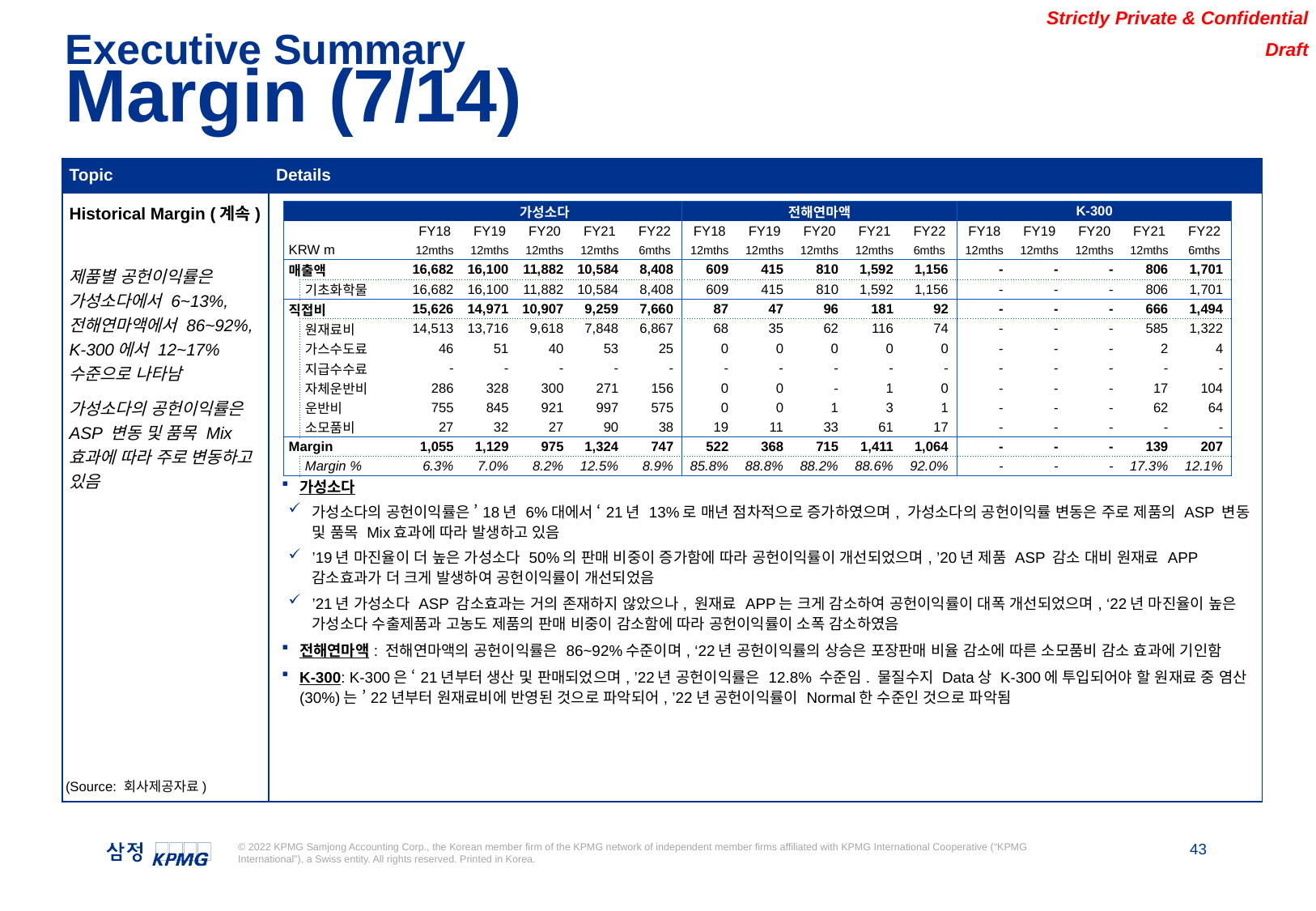

Executive Summary
Margin (7/14)
| Topic | Details |
| --- | --- |
| Historical Margin (계속) 제품별 공헌이익률은 가성소다에서 6~13%, 전해연마액에서 86~92%, K-300에서 12~17% 수준으로 나타남 가성소다의 공헌이익률은 ASP 변동 및 품목 Mix 효과에 따라 주로 변동하고 있음 | 가성소다 가성소다의 공헌이익률은 ’18년 6%대에서 ‘21년 13%로 매년 점차적으로 증가하였으며, 가성소다의 공헌이익률 변동은 주로 제품의 ASP 변동 및 품목 Mix효과에 따라 발생하고 있음 ’19년 마진율이 더 높은 가성소다 50%의 판매 비중이 증가함에 따라 공헌이익률이 개선되었으며, ’20년 제품 ASP 감소 대비 원재료 APP 감소효과가 더 크게 발생하여 공헌이익률이 개선되었음 ’21년 가성소다 ASP 감소효과는 거의 존재하지 않았으나, 원재료 APP는 크게 감소하여 공헌이익률이 대폭 개선되었으며, ‘22년 마진율이 높은 가성소다 수출제품과 고농도 제품의 판매 비중이 감소함에 따라 공헌이익률이 소폭 감소하였음 전해연마액: 전해연마액의 공헌이익률은 86~92%수준이며, ‘22년 공헌이익률의 상승은 포장판매 비율 감소에 따른 소모품비 감소 효과에 기인함 K-300: K-300은 ‘21년부터 생산 및 판매되었으며, ’22년 공헌이익률은 12.8% 수준임. 물질수지 Data상 K-300에 투입되어야 할 원재료 중 염산(30%)는 ’22년부터 원재료비에 반영된 것으로 파악되어, ’22년 공헌이익률이 Normal한 수준인 것으로 파악됨 |
|  |  |  | 가성소다 |  |  |  |  | 전해연마액 |  |  |  |  | K-300 |  |  |  |  |
| --- | --- | --- | --- | --- | --- | --- | --- | --- | --- | --- | --- | --- | --- | --- | --- | --- | --- |
|  |  |  | FY18 | FY19 | FY20 | FY21 | FY22 | FY18 | FY19 | FY20 | FY21 | FY22 | FY18 | FY19 | FY20 | FY21 | FY22 |
| KRW m |  |  | 12mths | 12mths | 12mths | 12mths | 6mths | 12mths | 12mths | 12mths | 12mths | 6mths | 12mths | 12mths | 12mths | 12mths | 6mths |
| 매출액 |  |  | 16,682 | 16,100 | 11,882 | 10,584 | 8,408 | 609 | 415 | 810 | 1,592 | 1,156 | - | - | - | 806 | 1,701 |
|  | 기초화학물 |  | 16,682 | 16,100 | 11,882 | 10,584 | 8,408 | 609 | 415 | 810 | 1,592 | 1,156 | - | - | - | 806 | 1,701 |
| 직접비 |  |  | 15,626 | 14,971 | 10,907 | 9,259 | 7,660 | 87 | 47 | 96 | 181 | 92 | - | - | - | 666 | 1,494 |
|  | 원재료비 |  | 14,513 | 13,716 | 9,618 | 7,848 | 6,867 | 68 | 35 | 62 | 116 | 74 | - | - | - | 585 | 1,322 |
|  | 가스수도료 |  | 46 | 51 | 40 | 53 | 25 | 0 | 0 | 0 | 0 | 0 | - | - | - | 2 | 4 |
|  | 지급수수료 |  | - | - | - | - | - | - | - | - | - | - | - | - | - | - | - |
|  | 자체운반비 |  | 286 | 328 | 300 | 271 | 156 | 0 | 0 | - | 1 | 0 | - | - | - | 17 | 104 |
|  | 운반비 |  | 755 | 845 | 921 | 997 | 575 | 0 | 0 | 1 | 3 | 1 | - | - | - | 62 | 64 |
|  | 소모품비 |  | 27 | 32 | 27 | 90 | 38 | 19 | 11 | 33 | 61 | 17 | - | - | - | - | - |
| Margin |  |  | 1,055 | 1,129 | 975 | 1,324 | 747 | 522 | 368 | 715 | 1,411 | 1,064 | - | - | - | 139 | 207 |
|  | Margin % |  | 6.3% | 7.0% | 8.2% | 12.5% | 8.9% | 85.8% | 88.8% | 88.2% | 88.6% | 92.0% | - | - | - | 17.3% | 12.1% |
(Source: 회사제공자료)